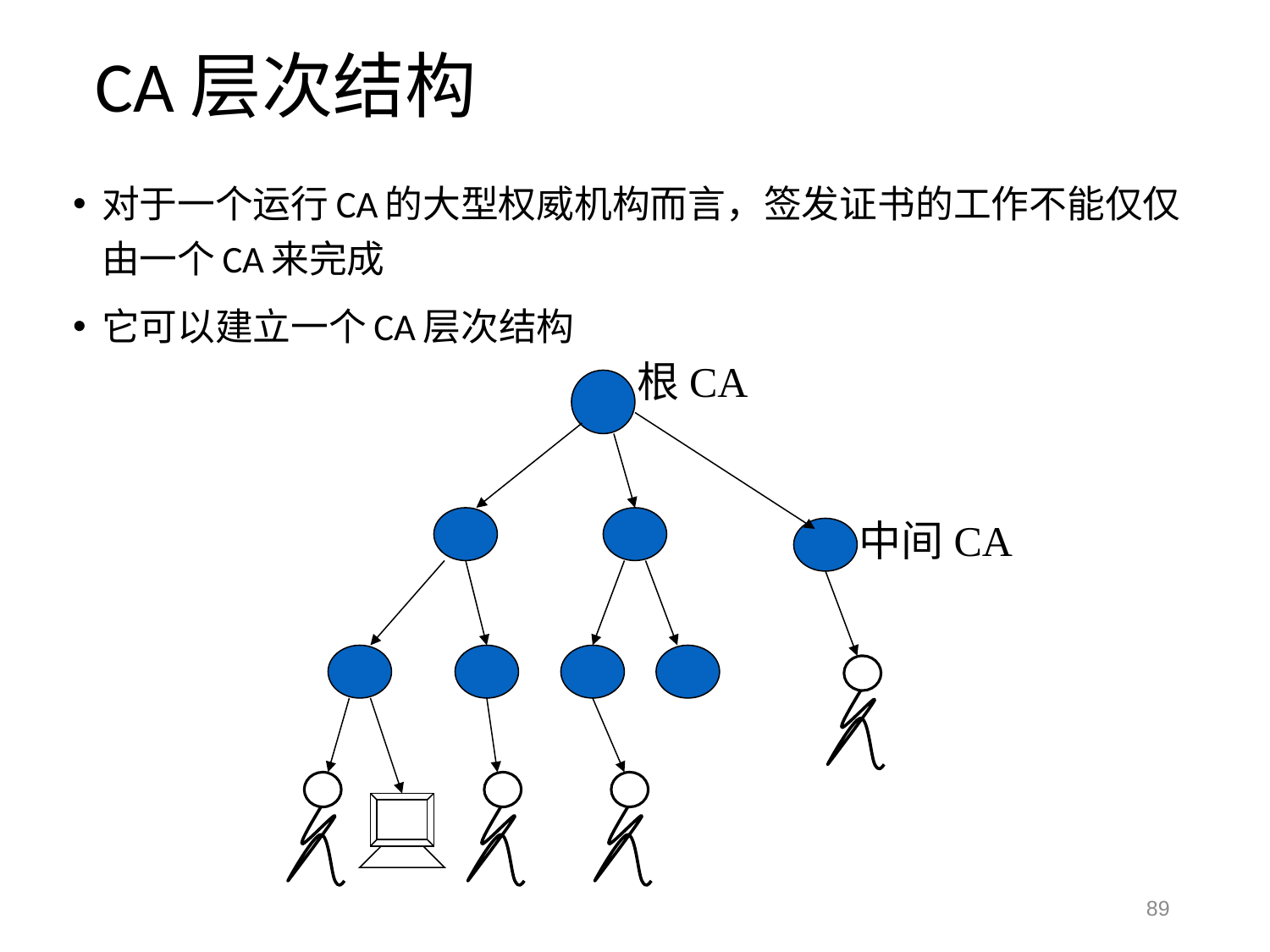

# CA层次结构
对于一个运行CA的大型权威机构而言，签发证书的工作不能仅仅由一个CA来完成
它可以建立一个CA层次结构
根CA

中间CA
89